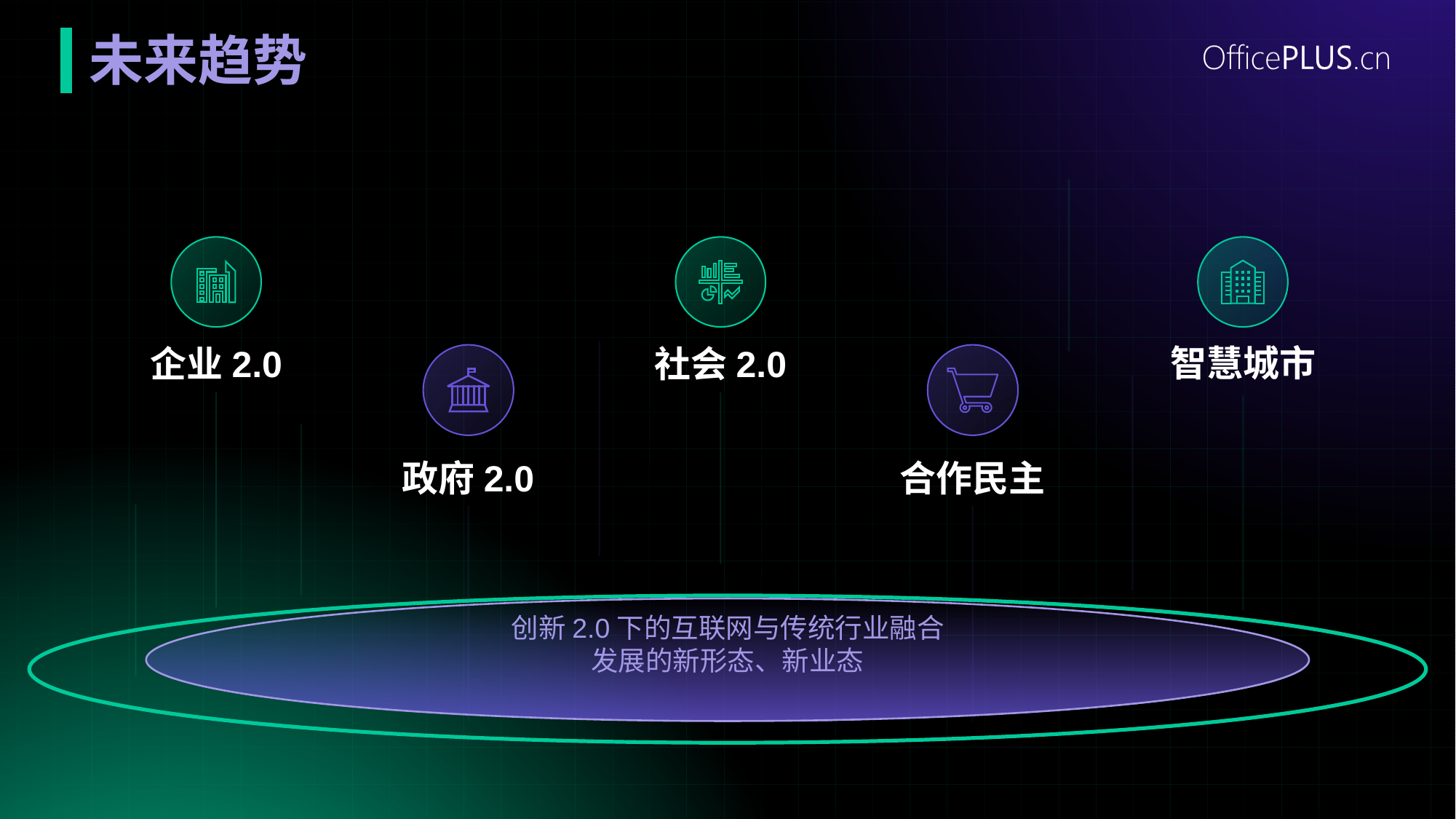

# 未来趋势

智慧城市
企业2.0
社会2.0

政府2.0
合作民主

创新2.0下的互联网与传统行业融合发展的新形态、新业态